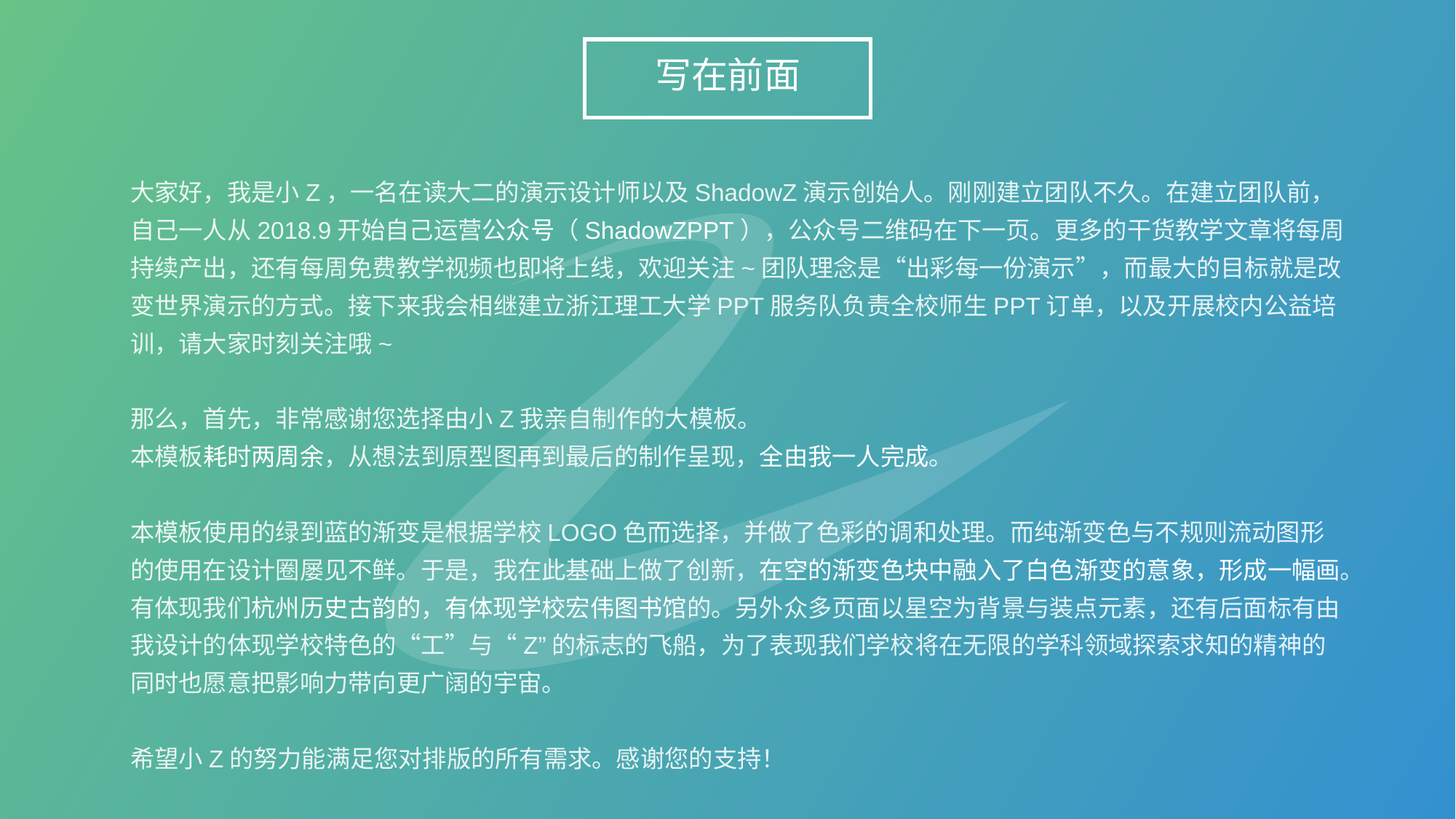

写在前面
大家好，我是小Z，一名在读大二的演示设计师以及ShadowZ演示创始人。刚刚建立团队不久。在建立团队前，自己一人从2018.9开始自己运营公众号（ShadowZPPT），公众号二维码在下一页。更多的干货教学文章将每周持续产出，还有每周免费教学视频也即将上线，欢迎关注~团队理念是“出彩每一份演示”，而最大的目标就是改变世界演示的方式。接下来我会相继建立浙江理工大学PPT服务队负责全校师生PPT订单，以及开展校内公益培训，请大家时刻关注哦~

那么，首先，非常感谢您选择由小Z我亲自制作的大模板。
本模板耗时两周余，从想法到原型图再到最后的制作呈现，全由我一人完成。

本模板使用的绿到蓝的渐变是根据学校LOGO色而选择，并做了色彩的调和处理。而纯渐变色与不规则流动图形的使用在设计圈屡见不鲜。于是，我在此基础上做了创新，在空的渐变色块中融入了白色渐变的意象，形成一幅画。有体现我们杭州历史古韵的，有体现学校宏伟图书馆的。另外众多页面以星空为背景与装点元素，还有后面标有由我设计的体现学校特色的“工”与“Z”的标志的飞船，为了表现我们学校将在无限的学科领域探索求知的精神的同时也愿意把影响力带向更广阔的宇宙。

希望小Z的努力能满足您对排版的所有需求。感谢您的支持！